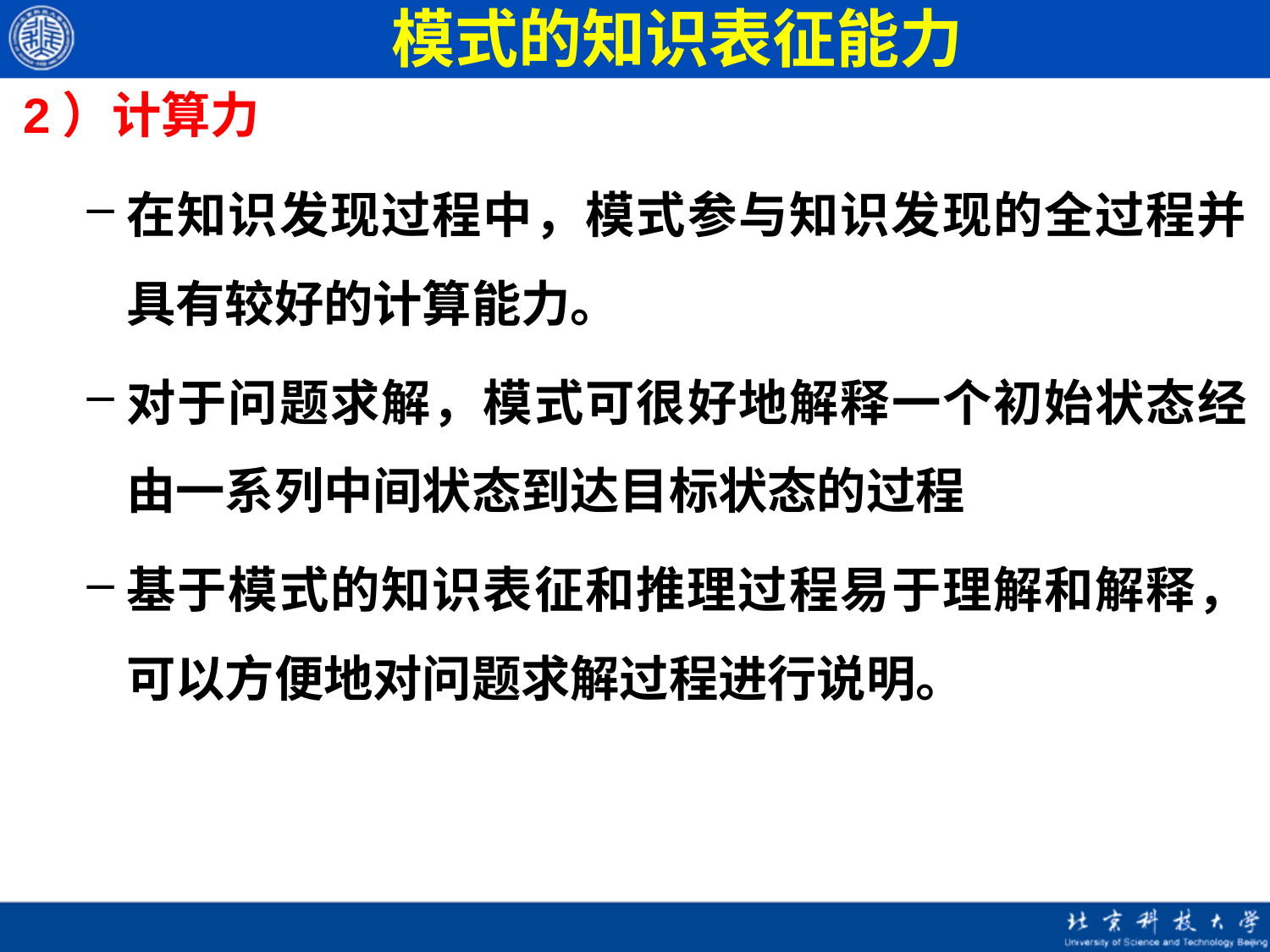

# 模式的知识表征能力
2）计算力
在知识发现过程中，模式参与知识发现的全过程并具有较好的计算能力。
对于问题求解，模式可很好地解释一个初始状态经由一系列中间状态到达目标状态的过程
基于模式的知识表征和推理过程易于理解和解释，可以方便地对问题求解过程进行说明。